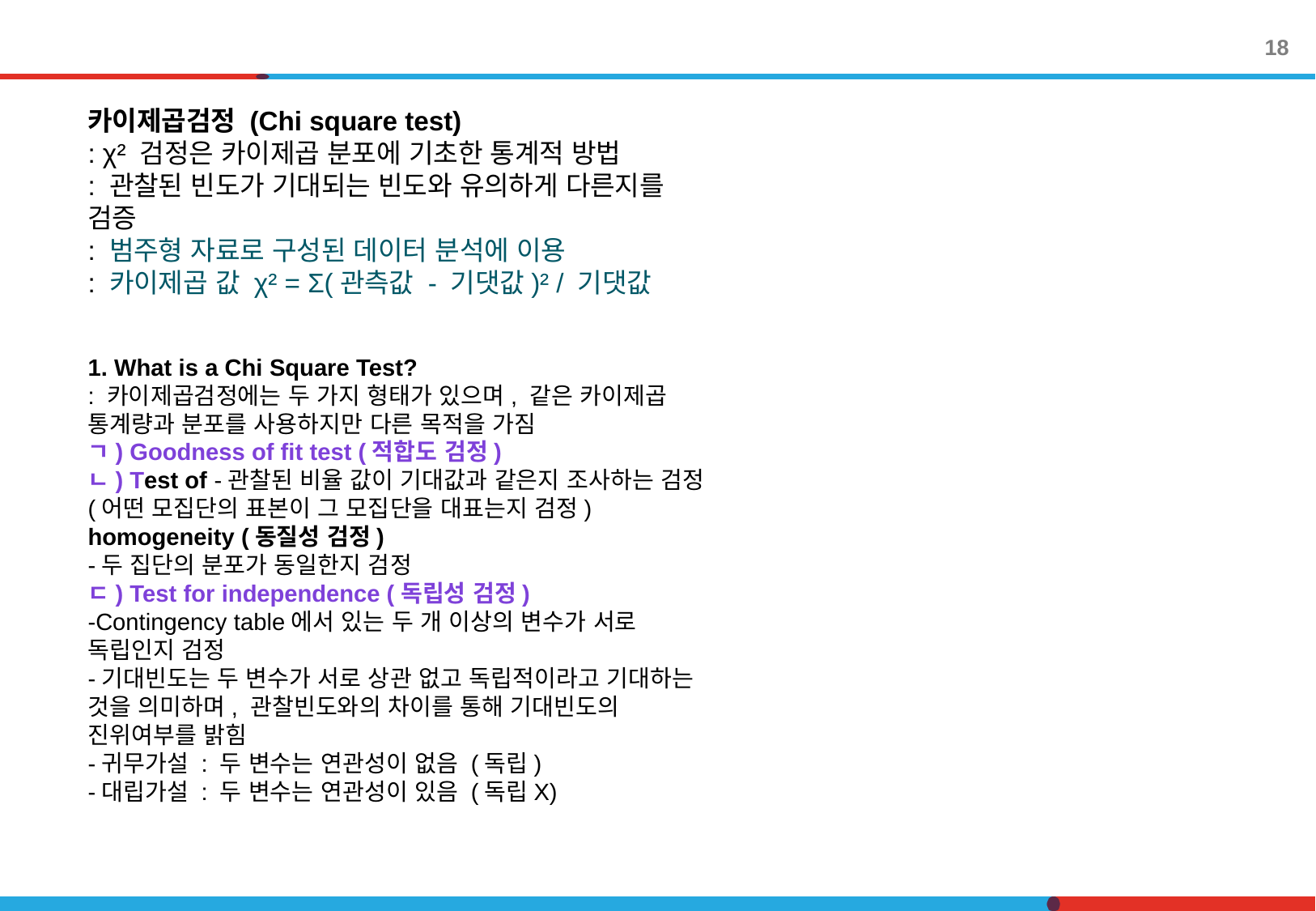

18
카이제곱검정 (Chi square test)
: χ² 검정은 카이제곱 분포에 기초한 통계적 방법
: 관찰된 빈도가 기대되는 빈도와 유의하게 다른지를 검증
: 범주형 자료로 구성된 데이터 분석에 이용
: 카이제곱 값 χ² = Σ(관측값 - 기댓값)² / 기댓값
1. What is a Chi Square Test?
: 카이제곱검정에는 두 가지 형태가 있으며, 같은 카이제곱 통계량과 분포를 사용하지만 다른 목적을 가짐
ㄱ) Goodness of fit test (적합도 검정)
ㄴ) Test of -관찰된 비율 값이 기대값과 같은지 조사하는 검정 (어떤 모집단의 표본이 그 모집단을 대표는지 검정)
homogeneity (동질성 검정)
-두 집단의 분포가 동일한지 검정
ㄷ) Test for independence (독립성 검정)
-Contingency table에서 있는 두 개 이상의 변수가 서로 독립인지 검정
-기대빈도는 두 변수가 서로 상관 없고 독립적이라고 기대하는 것을 의미하며, 관찰빈도와의 차이를 통해 기대빈도의 진위여부를 밝힘
-귀무가설 : 두 변수는 연관성이 없음 (독립)
-대립가설 : 두 변수는 연관성이 있음 (독립X)